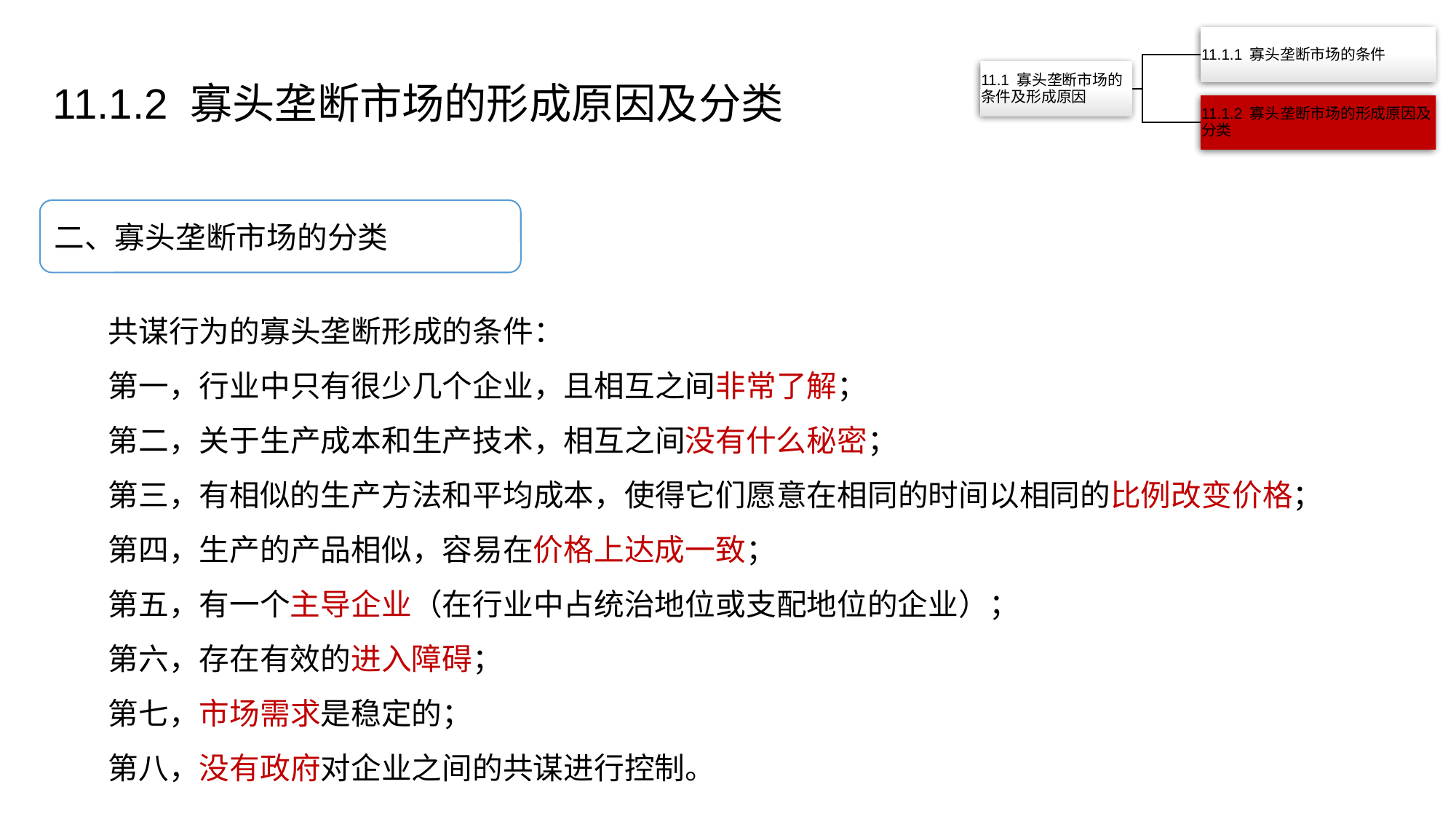

11.1 寡头垄断市场的条件及形成原因
11.1.1 寡头垄断市场的条件
11.1.2 寡头垄断市场的形成原因及分类
11.1.2 寡头垄断市场的形成原因及分类
二、寡头垄断市场的分类
共谋行为的寡头垄断形成的条件：
第一，行业中只有很少几个企业，且相互之间非常了解；
第二，关于生产成本和生产技术，相互之间没有什么秘密；
第三，有相似的生产方法和平均成本，使得它们愿意在相同的时间以相同的比例改变价格；
第四，生产的产品相似，容易在价格上达成一致；
第五，有一个主导企业（在行业中占统治地位或支配地位的企业）；
第六，存在有效的进入障碍；
第七，市场需求是稳定的；
第八，没有政府对企业之间的共谋进行控制。